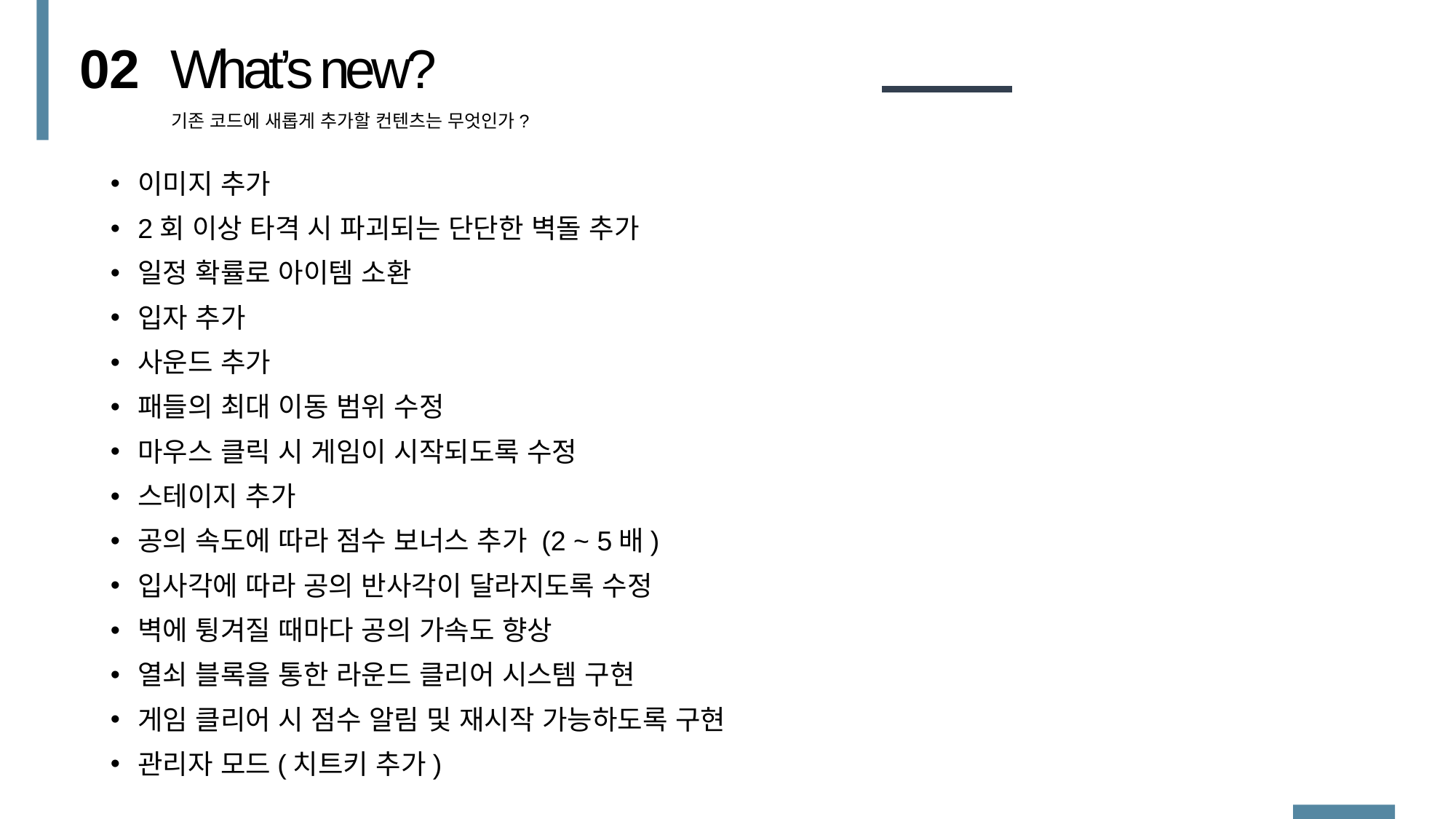

02
What’s new?
기존 코드에 새롭게 추가할 컨텐츠는 무엇인가?
이미지 추가
2회 이상 타격 시 파괴되는 단단한 벽돌 추가
일정 확률로 아이템 소환
입자 추가
사운드 추가
패들의 최대 이동 범위 수정
마우스 클릭 시 게임이 시작되도록 수정
스테이지 추가
공의 속도에 따라 점수 보너스 추가 (2 ~ 5배)
입사각에 따라 공의 반사각이 달라지도록 수정
벽에 튕겨질 때마다 공의 가속도 향상
열쇠 블록을 통한 라운드 클리어 시스템 구현
게임 클리어 시 점수 알림 및 재시작 가능하도록 구현
관리자 모드(치트키 추가)